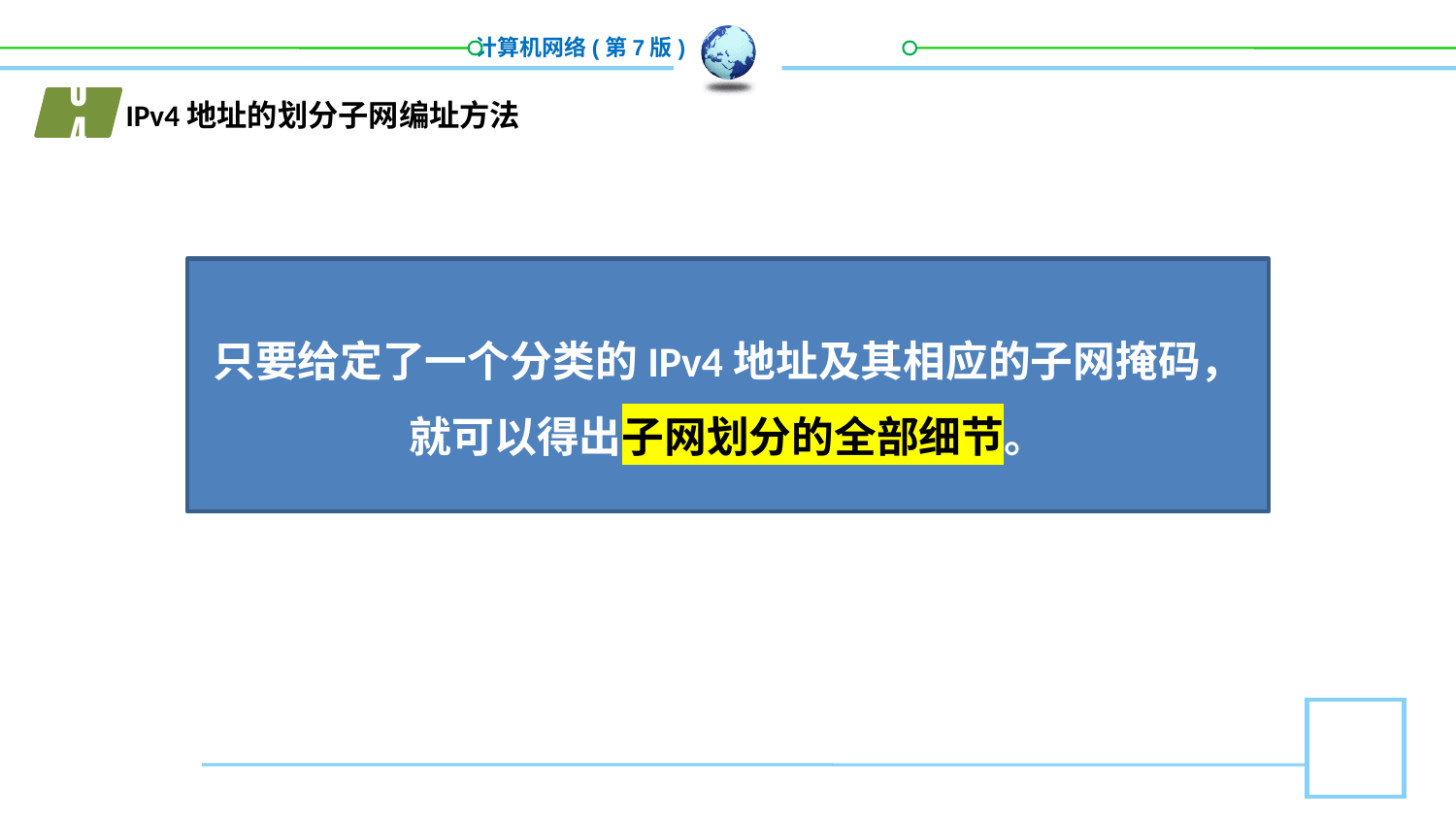

01
IPv4地址的划分子网编址方法
04
只要给定了一个分类的IPv4地址及其相应的子网掩码，
就可以得出子网划分的全部细节。